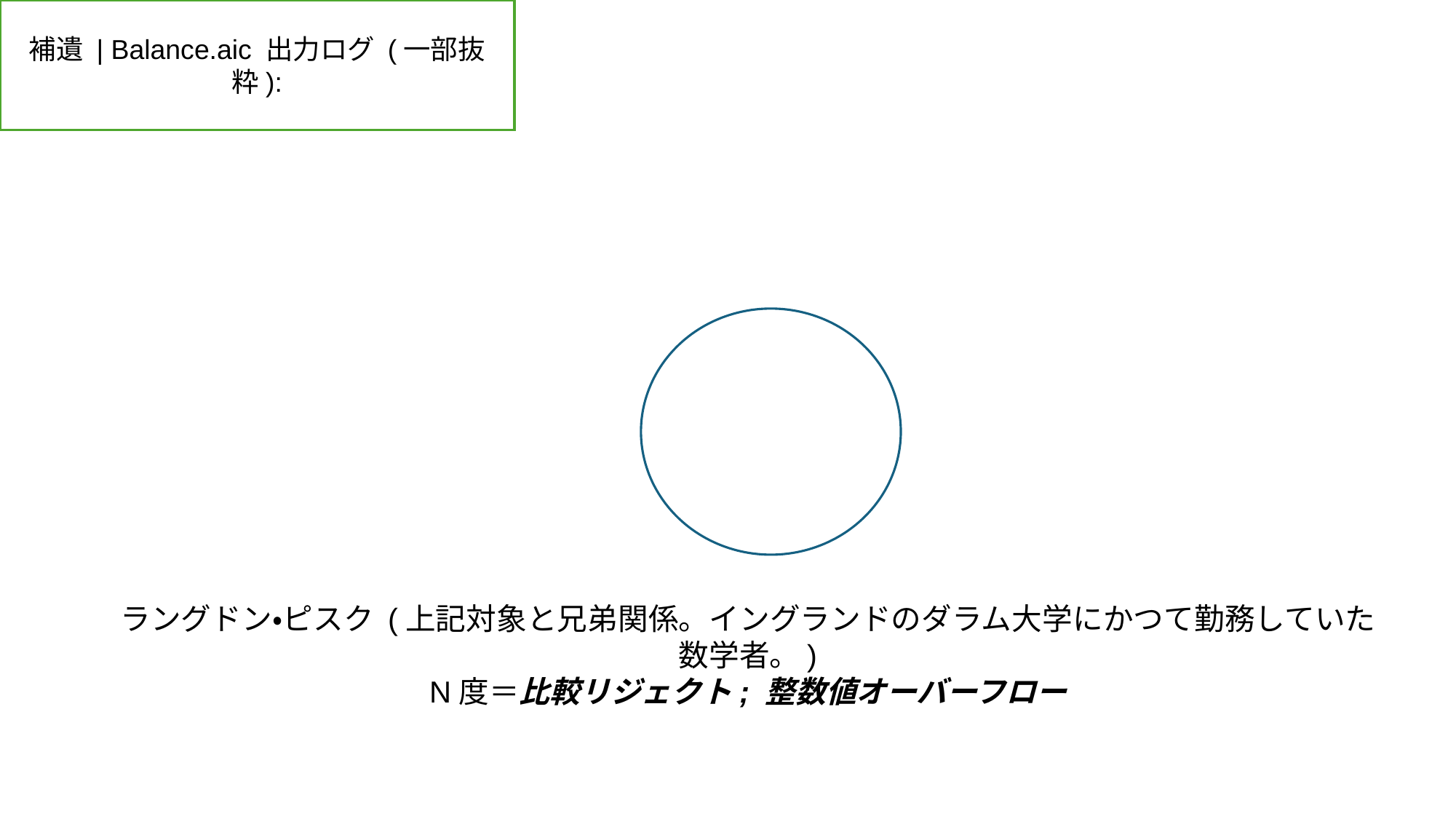

補遺 | Balance.aic 出力ログ (一部抜粋):

ラングドン・ピスク (上記対象と兄弟関係。イングランドのダラム大学にかつて勤務していた数学者。)
N度＝比較リジェクト; 整数値オーバーフロー